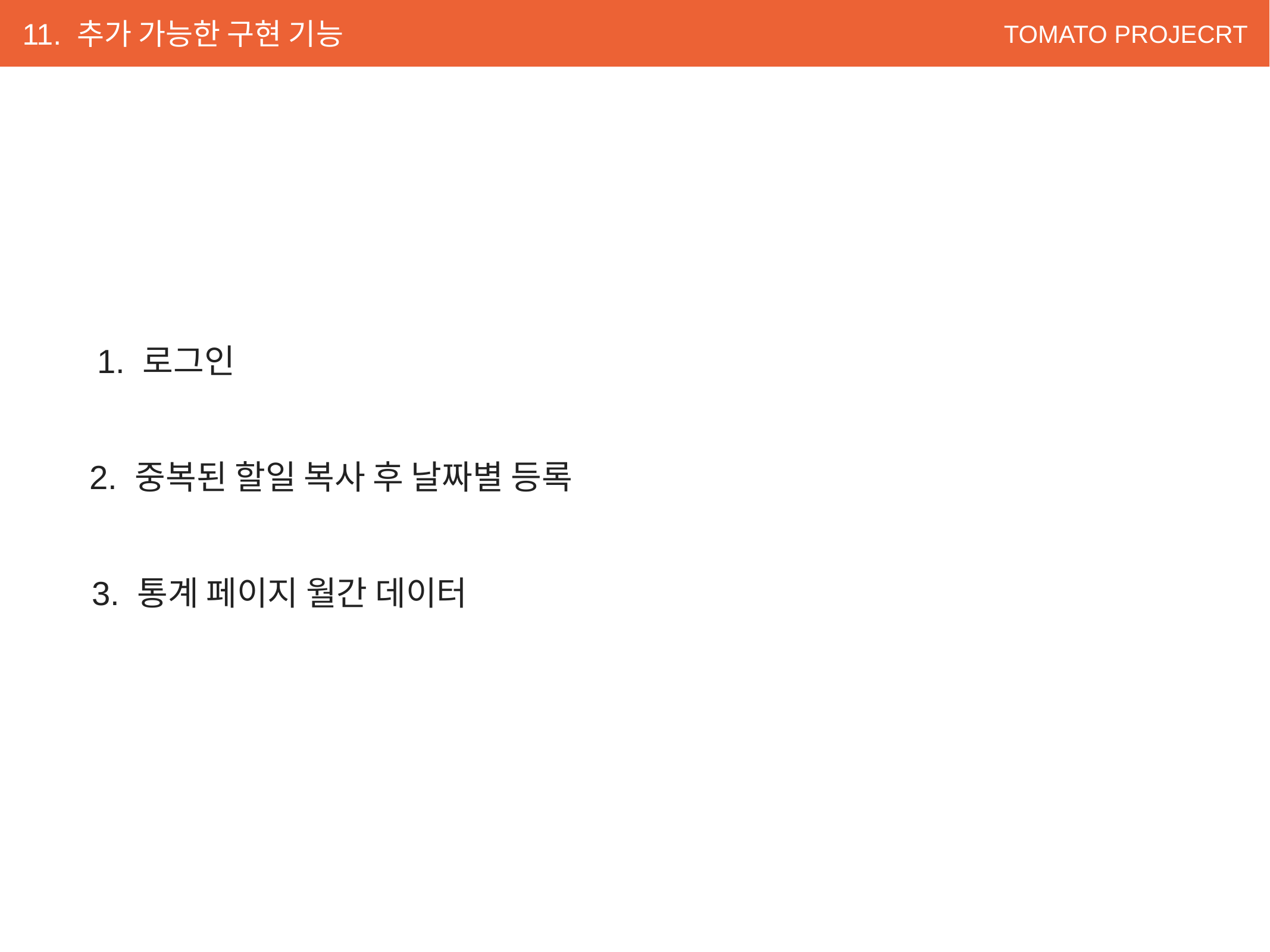

11. 추가 가능한 구현 기능
1. 로그인
2. 중복된 할일 복사 후 날짜별 등록
3. 통계 페이지 월간 데이터